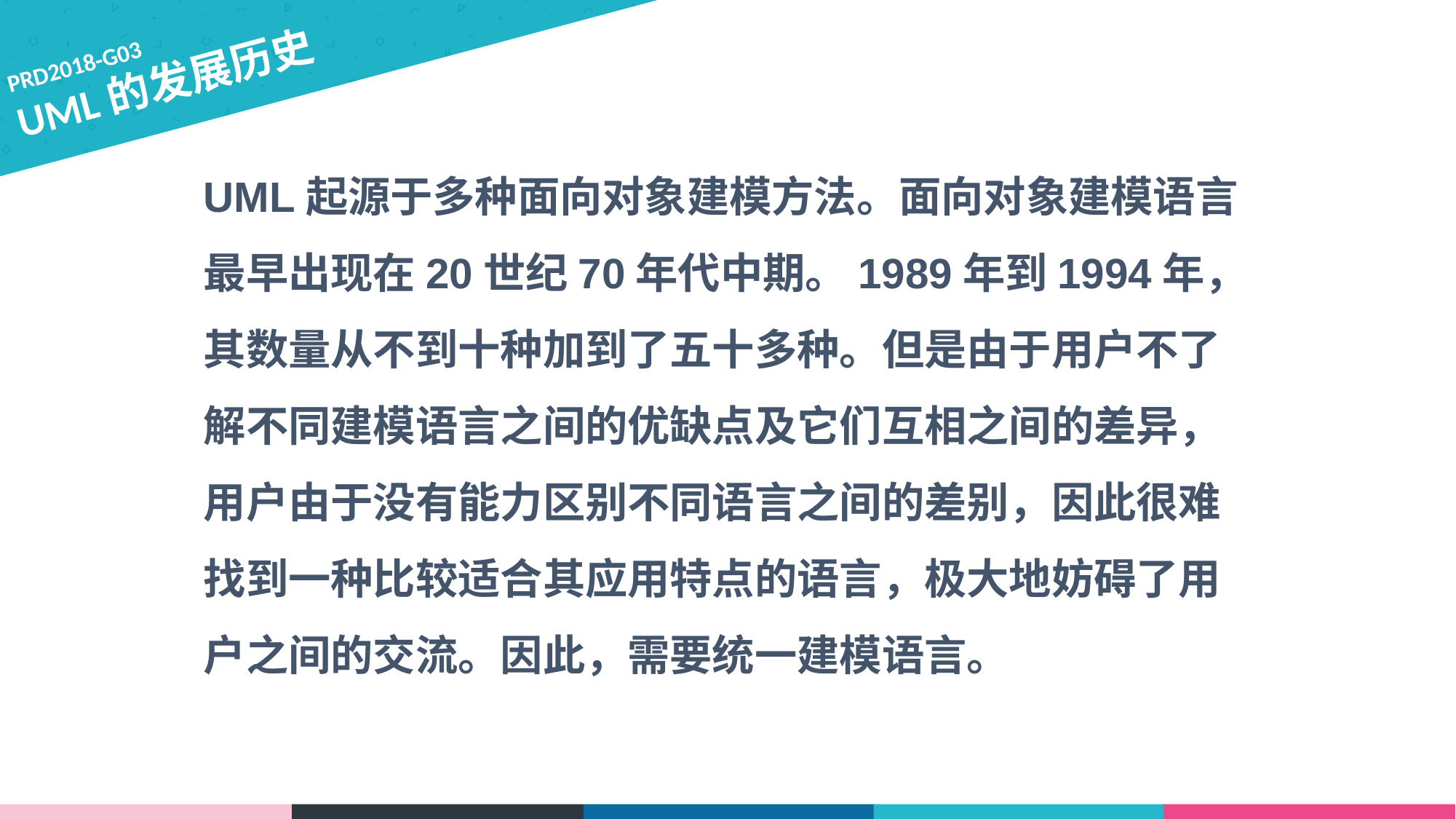

PRD2018-G03
UML的发展历史
UML起源于多种面向对象建模方法。面向对象建模语言最早出现在20世纪70年代中期。1989年到1994年，其数量从不到十种加到了五十多种。但是由于用户不了解不同建模语言之间的优缺点及它们互相之间的差异，用户由于没有能力区别不同语言之间的差别，因此很难找到一种比较适合其应用特点的语言，极大地妨碍了用户之间的交流。因此，需要统一建模语言。